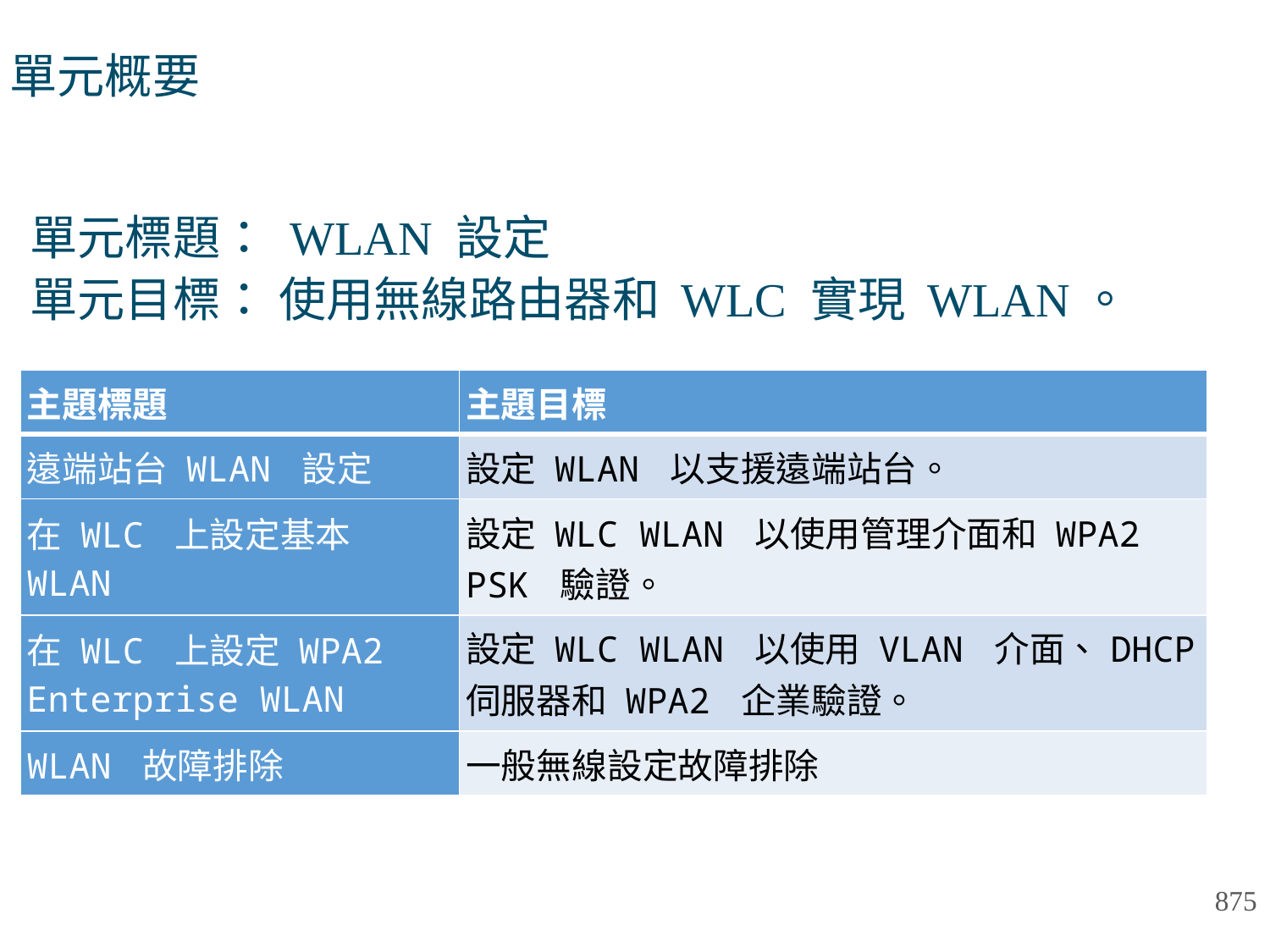

# 單元概要
單元標題： WLAN 設定
單元目標： 使用無線路由器和 WLC 實現 WLAN。

| 主題標題 | 主題目標 |
| --- | --- |
| 遠端站台 WLAN 設定 | 設定 WLAN 以支援遠端站台。 |
| 在 WLC 上設定基本 WLAN | 設定 WLC WLAN 以使用管理介面和 WPA2 PSK 驗證。 |
| 在 WLC 上設定 WPA2 Enterprise WLAN | 設定 WLC WLAN 以使用 VLAN 介面、DHCP 伺服器和 WPA2 企業驗證。 |
| WLAN 故障排除 | 一般無線設定故障排除 |
875